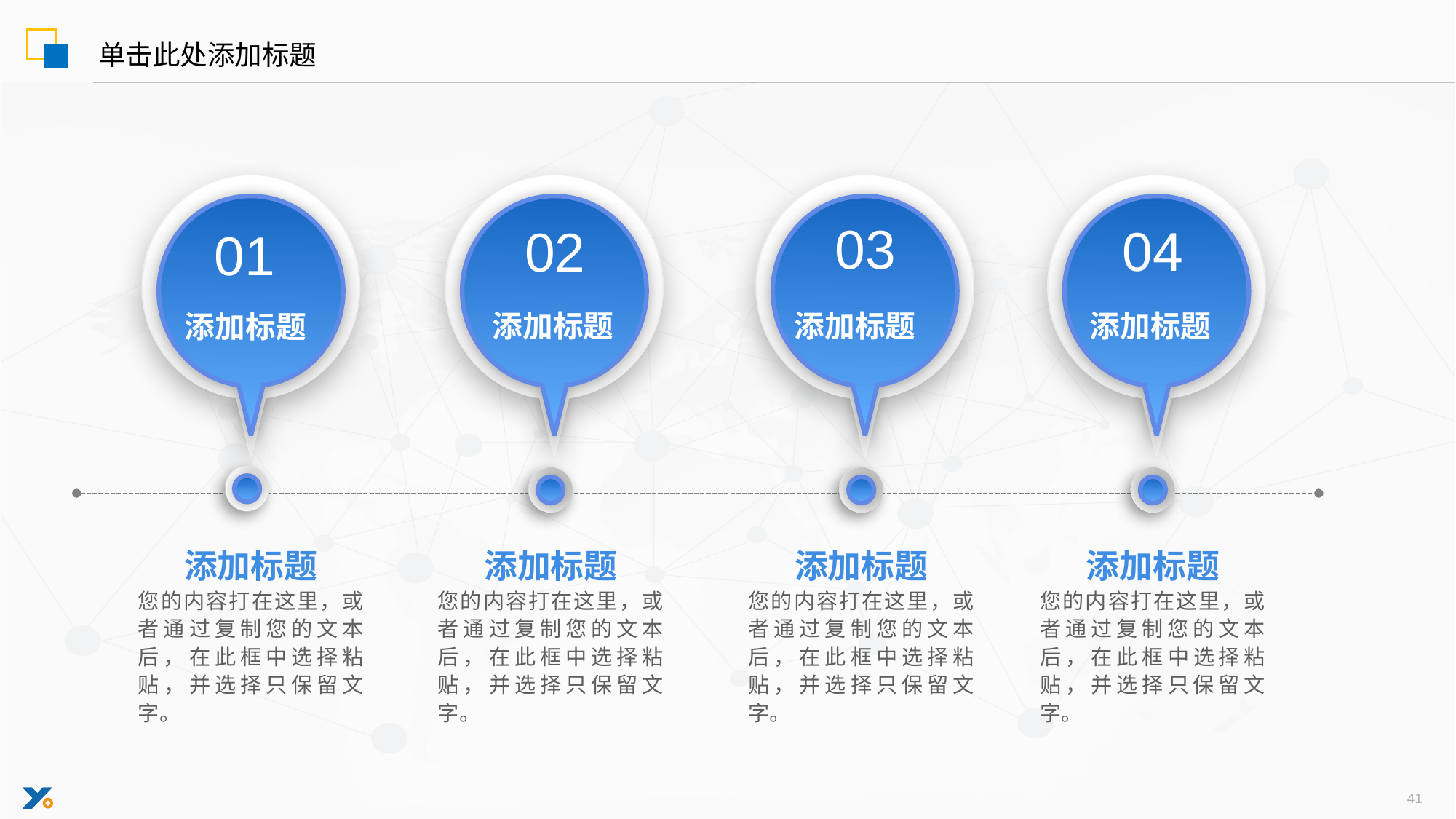

单击此处添加标题

01
添加标题

02
添加标题

03
添加标题

04
添加标题

添加标题
您的内容打在这里，或者通过复制您的文本后，在此框中选择粘贴，并选择只保留文字。
添加标题
您的内容打在这里，或者通过复制您的文本后，在此框中选择粘贴，并选择只保留文字。
添加标题
您的内容打在这里，或者通过复制您的文本后，在此框中选择粘贴，并选择只保留文字。
添加标题
您的内容打在这里，或者通过复制您的文本后，在此框中选择粘贴，并选择只保留文字。